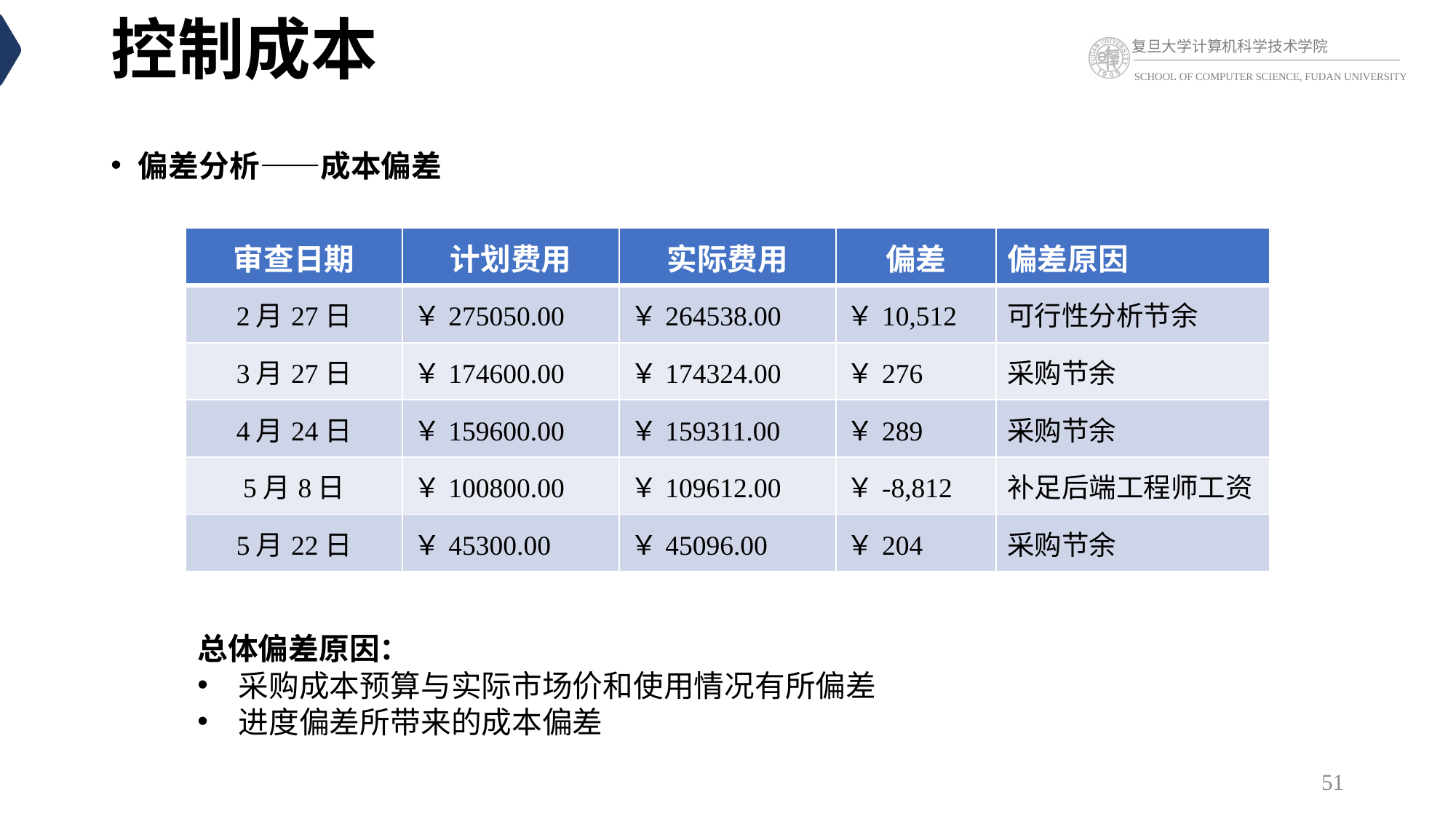

# 控制成本
偏差分析——成本偏差
| 审查日期 | 计划费用 | 实际费用 | 偏差 | 偏差原因 |
| --- | --- | --- | --- | --- |
| 2月27日 | ￥275050.00 | ￥264538.00 | ￥10,512 | 可行性分析节余 |
| 3月27日 | ￥174600.00 | ￥174324.00 | ￥276 | 采购节余 |
| 4月24日 | ￥159600.00 | ￥159311.00 | ￥289 | 采购节余 |
| 5月8日 | ￥100800.00 | ￥109612.00 | ￥-8,812 | 补足后端工程师工资 |
| 5月22日 | ￥45300.00 | ￥45096.00 | ￥204 | 采购节余 |
总体偏差原因：
采购成本预算与实际市场价和使用情况有所偏差
进度偏差所带来的成本偏差
51